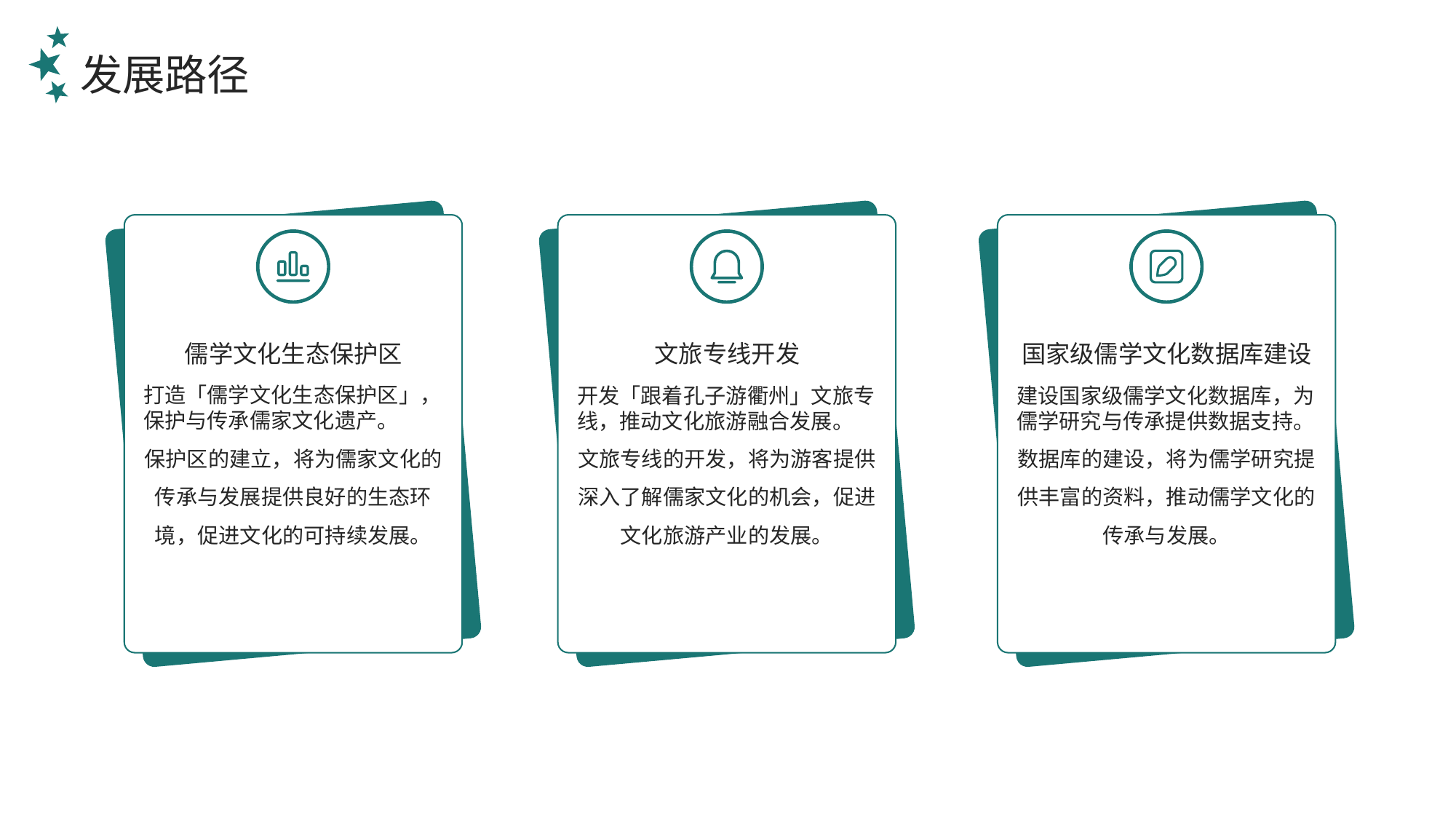

发展路径

儒学文化生态保护区
文旅专线开发
国家级儒学文化数据库建设
打造「儒学文化生态保护区」，保护与传承儒家文化遗产。
保护区的建立，将为儒家文化的传承与发展提供良好的生态环境，促进文化的可持续发展。
开发「跟着孔子游衢州」文旅专线，推动文化旅游融合发展。
文旅专线的开发，将为游客提供深入了解儒家文化的机会，促进文化旅游产业的发展。
建设国家级儒学文化数据库，为儒学研究与传承提供数据支持。
数据库的建设，将为儒学研究提供丰富的资料，推动儒学文化的传承与发展。